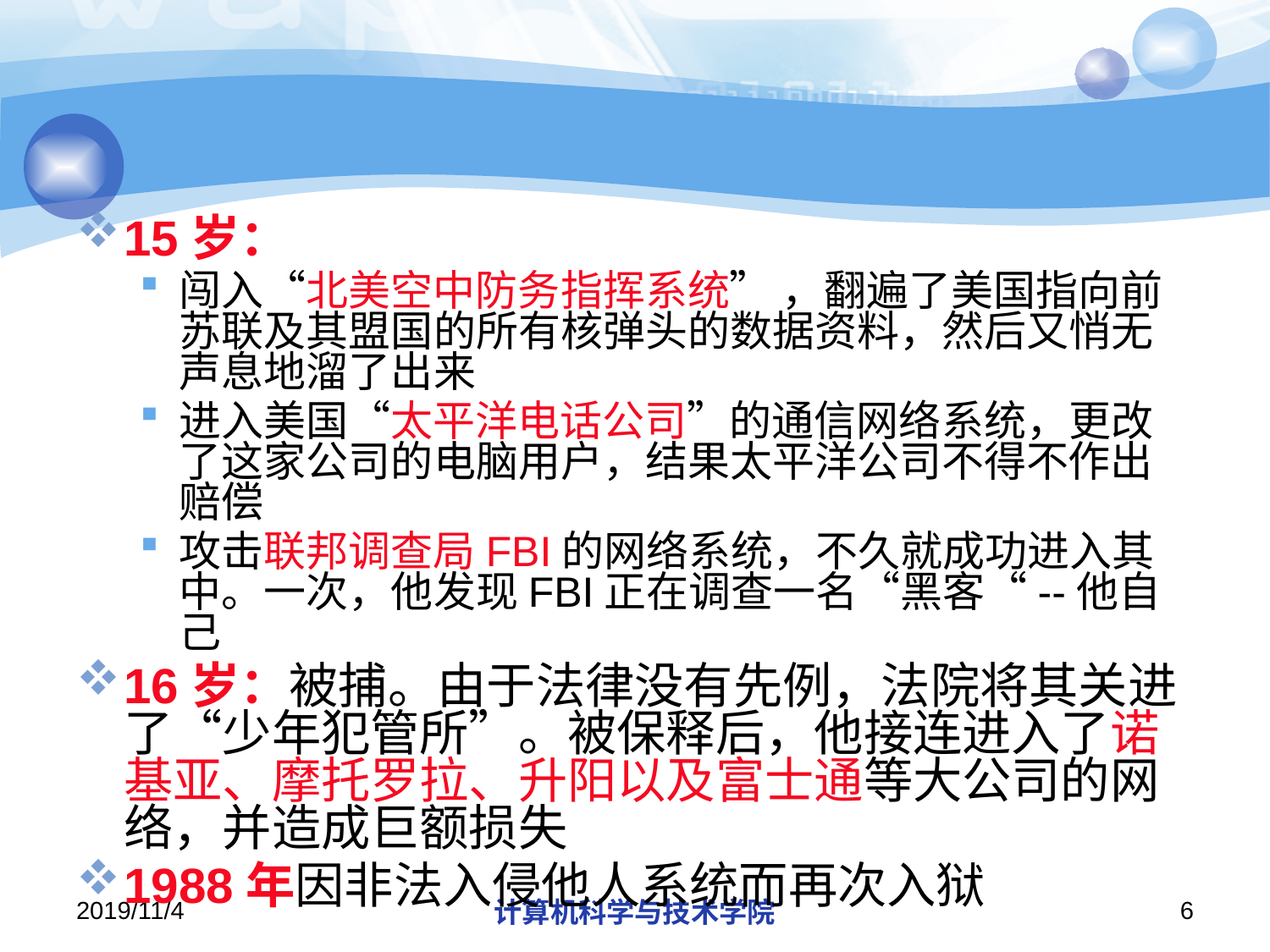

#
15岁：
闯入“北美空中防务指挥系统” ，翻遍了美国指向前苏联及其盟国的所有核弹头的数据资料，然后又悄无声息地溜了出来
进入美国“太平洋电话公司”的通信网络系统，更改了这家公司的电脑用户，结果太平洋公司不得不作出赔偿
攻击联邦调查局FBI的网络系统，不久就成功进入其中。一次，他发现FBI正在调查一名“黑客“--他自己
16岁：被捕。由于法律没有先例，法院将其关进了“少年犯管所”。被保释后，他接连进入了诺基亚、摩托罗拉、升阳以及富士通等大公司的网络，并造成巨额损失
1988年因非法入侵他人系统而再次入狱
2019/11/4
计算机科学与技术学院
6